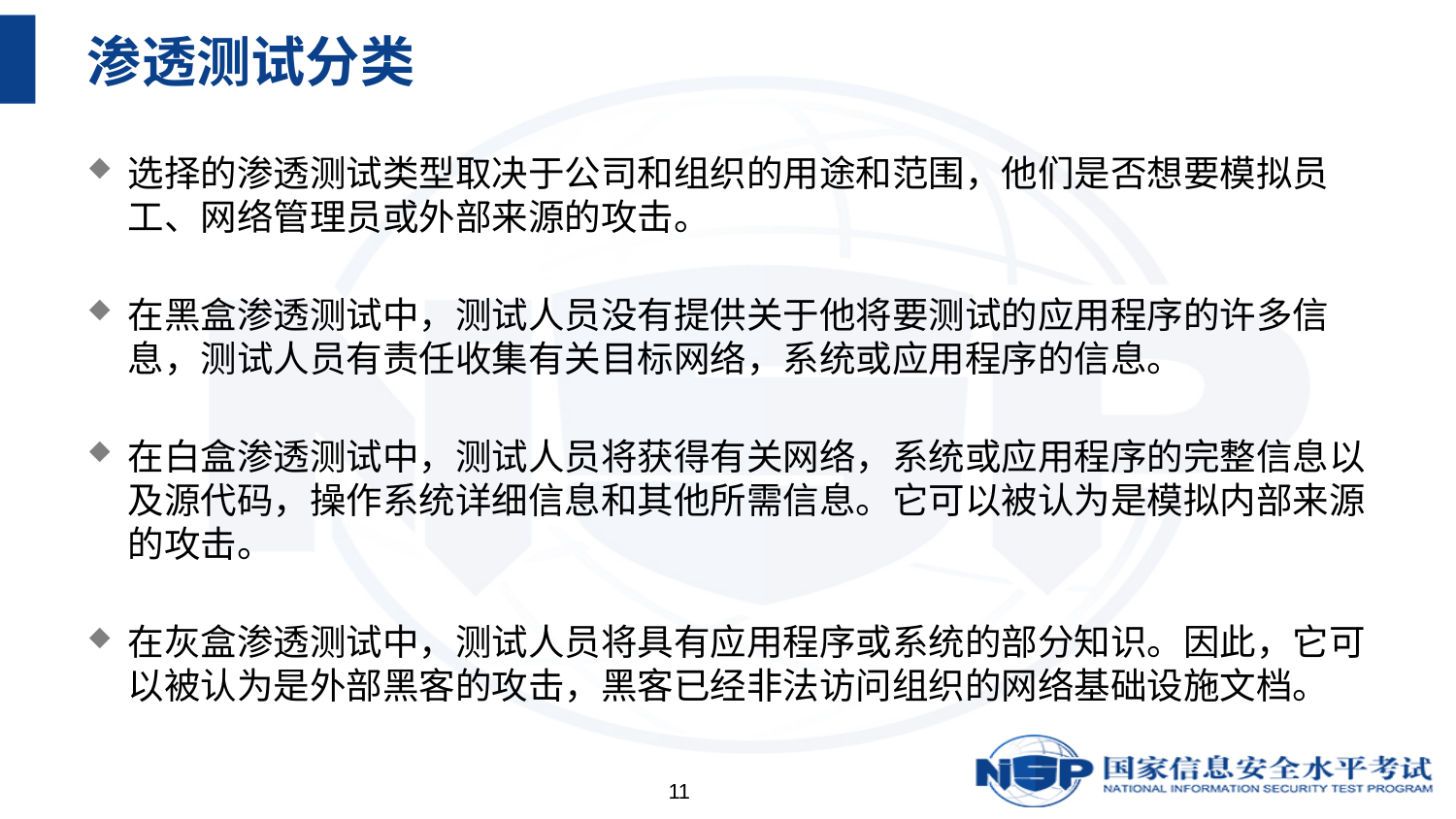

# 渗透测试分类
选择的渗透测试类型取决于公司和组织的用途和范围，他们是否想要模拟员工、网络管理员或外部来源的攻击。

在黑盒渗透测试中，测试人员没有提供关于他将要测试的应用程序的许多信息，测试人员有责任收集有关目标网络，系统或应用程序的信息。

在白盒渗透测试中，测试人员将获得有关网络，系统或应用程序的完整信息以及源代码，操作系统详细信息和其他所需信息。它可以被认为是模拟内部来源的攻击。

在灰盒渗透测试中，测试人员将具有应用程序或系统的部分知识。因此，它可以被认为是外部黑客的攻击，黑客已经非法访问组织的网络基础设施文档。